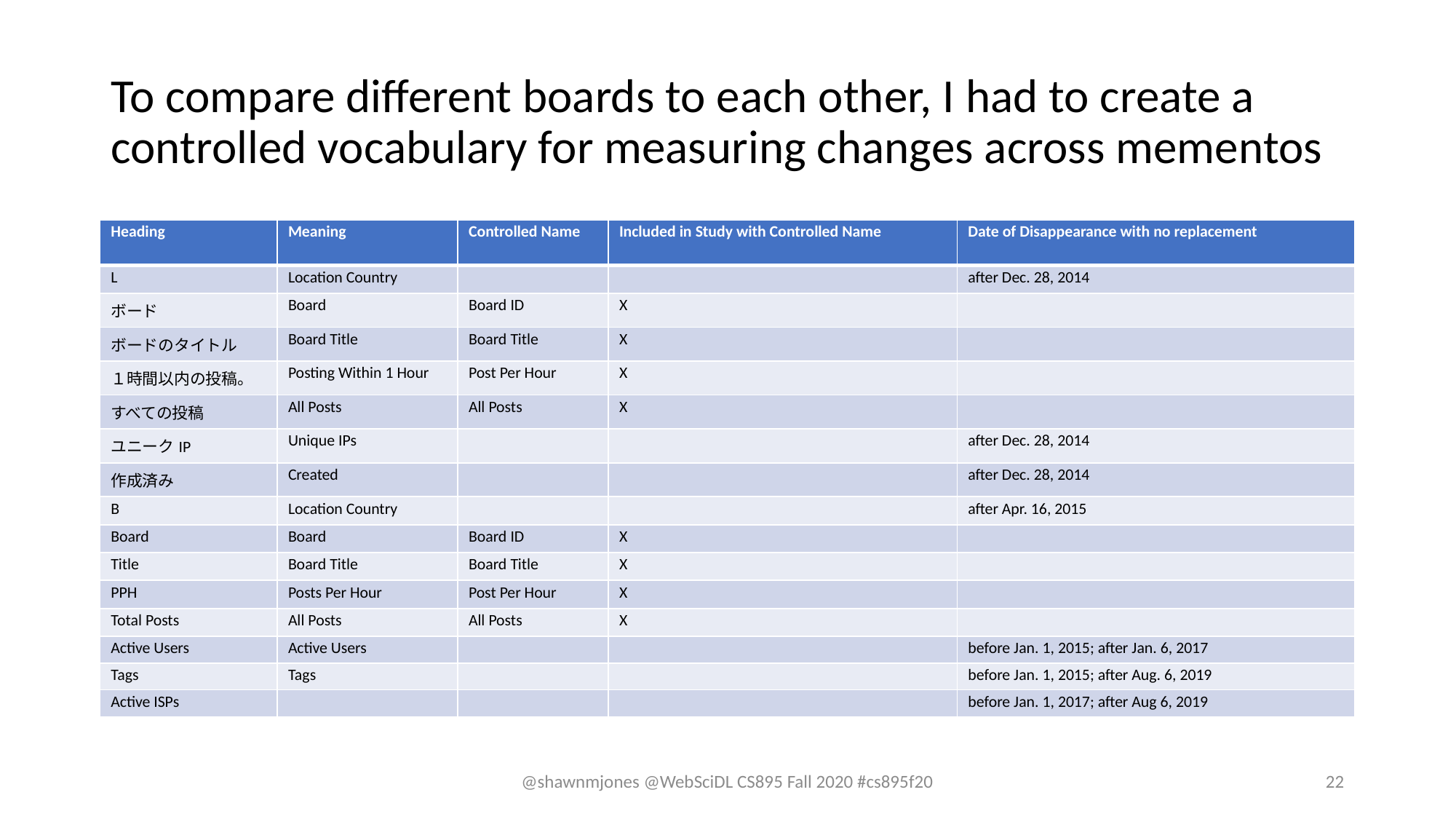

# To compare different boards to each other, I had to create a controlled vocabulary for measuring changes across mementos
| Heading | Meaning | Controlled Name | Included in Study with Controlled Name | Date of Disappearance with no replacement |
| --- | --- | --- | --- | --- |
| L | Location Country |  |  | after Dec. 28, 2014 |
| ボード | Board | Board ID | X |  |
| ボードのタイトル | Board Title | Board Title | X |  |
| １時間以内の投稿。 | Posting Within 1 Hour | Post Per Hour | X |  |
| すべての投稿 | All Posts | All Posts | X |  |
| ユニークIP | Unique IPs |  |  | after Dec. 28, 2014 |
| 作成済み | Created |  |  | after Dec. 28, 2014 |
| B | Location Country |  |  | after Apr. 16, 2015 |
| Board | Board | Board ID | X |  |
| Title | Board Title | Board Title | X |  |
| PPH | Posts Per Hour | Post Per Hour | X |  |
| Total Posts | All Posts | All Posts | X |  |
| Active Users | Active Users |  |  | before Jan. 1, 2015; after Jan. 6, 2017 |
| Tags | Tags |  |  | before Jan. 1, 2015; after Aug. 6, 2019 |
| Active ISPs |  |  |  | before Jan. 1, 2017; after Aug 6, 2019 |
@shawnmjones @WebSciDL CS895 Fall 2020 #cs895f20
22